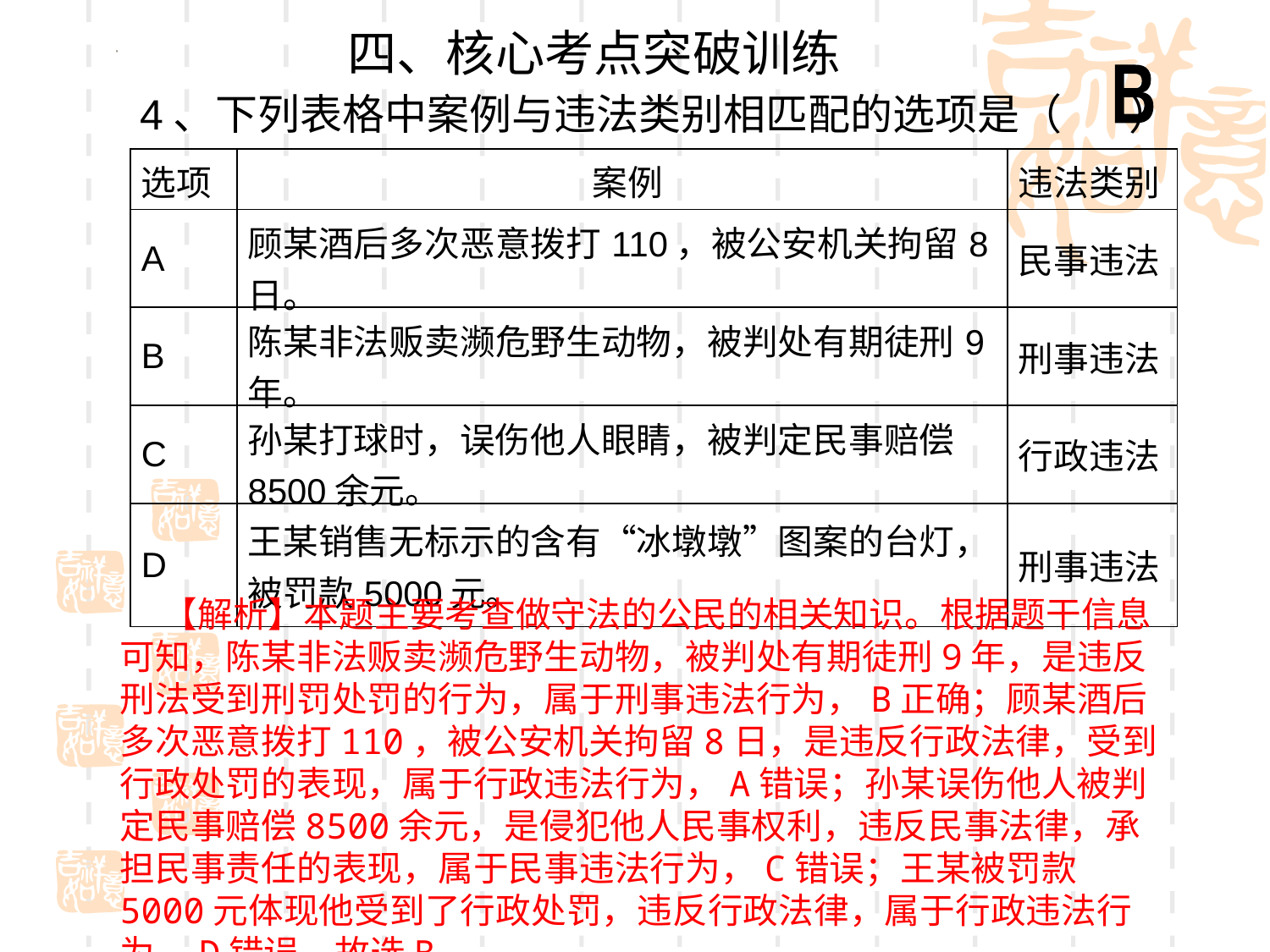

四、核心考点突破训练
B
4、下列表格中案例与违法类别相匹配的选项是（       ）
| 选项 | 案例 | 违法类别 |
| --- | --- | --- |
| A | 顾某酒后多次恶意拨打110，被公安机关拘留8日。 | 民事违法 |
| B | 陈某非法贩卖濒危野生动物，被判处有期徒刑9年。 | 刑事违法 |
| C | 孙某打球时，误伤他人眼睛，被判定民事赔偿8500余元。 | 行政违法 |
| D | 王某销售无标示的含有“冰墩墩”图案的台灯，被罚款5000元。 | 刑事违法 |
【解析】本题主要考查做守法的公民的相关知识。根据题干信息可知，陈某非法贩卖濒危野生动物，被判处有期徒刑9年，是违反刑法受到刑罚处罚的行为，属于刑事违法行为，B正确；顾某酒后多次恶意拨打110，被公安机关拘留8日，是违反行政法律，受到行政处罚的表现，属于行政违法行为，A错误；孙某误伤他人被判定民事赔偿8500余元，是侵犯他人民事权利，违反民事法律，承担民事责任的表现，属于民事违法行为，C错误；王某被罚款5000元体现他受到了行政处罚，违反行政法律，属于行政违法行为，D错误。故选B。